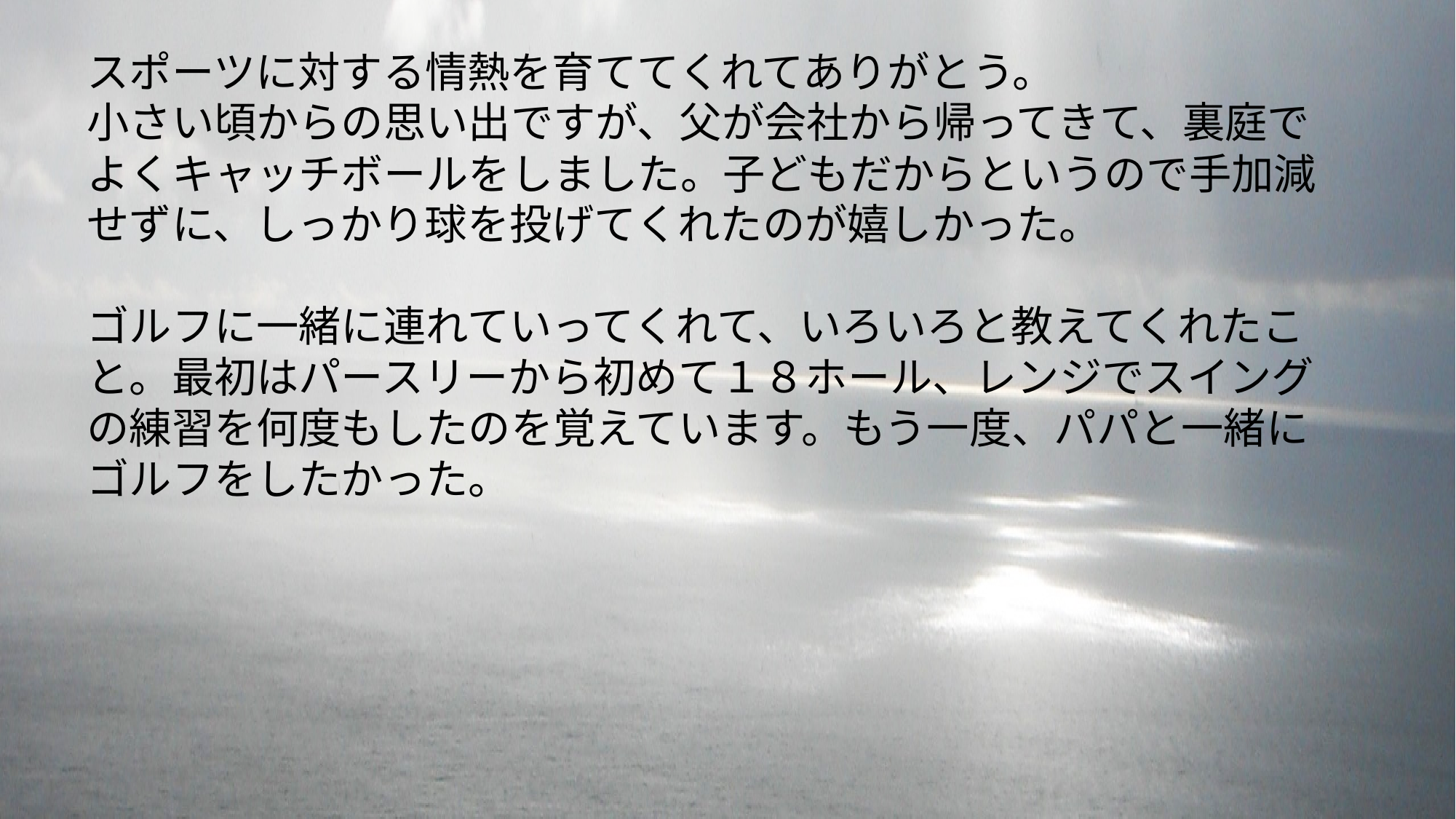

スポーツに対する情熱を育ててくれてありがとう。
小さい頃からの思い出ですが、父が会社から帰ってきて、裏庭でよくキャッチボールをしました。子どもだからというので手加減せずに、しっかり球を投げてくれたのが嬉しかった。

ゴルフに一緒に連れていってくれて、いろいろと教えてくれたこと。最初はパースリーから初めて１８ホール、レンジでスイングの練習を何度もしたのを覚えています。もう一度、パパと一緒にゴルフをしたかった。